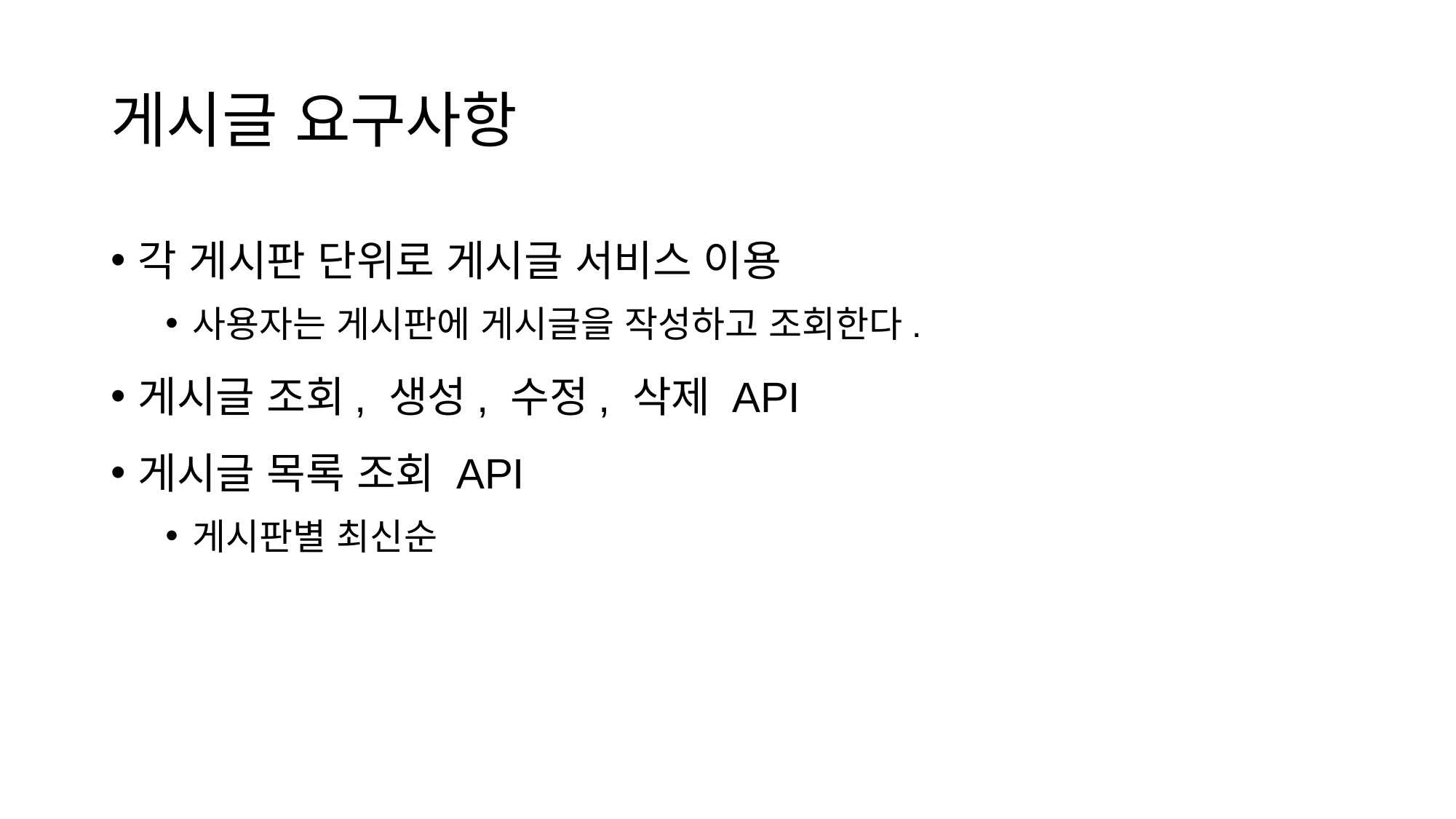

# 게시글 요구사항
각 게시판 단위로 게시글 서비스 이용
사용자는 게시판에 게시글을 작성하고 조회한다.
게시글 조회, 생성, 수정, 삭제 API
게시글 목록 조회 API
게시판별 최신순